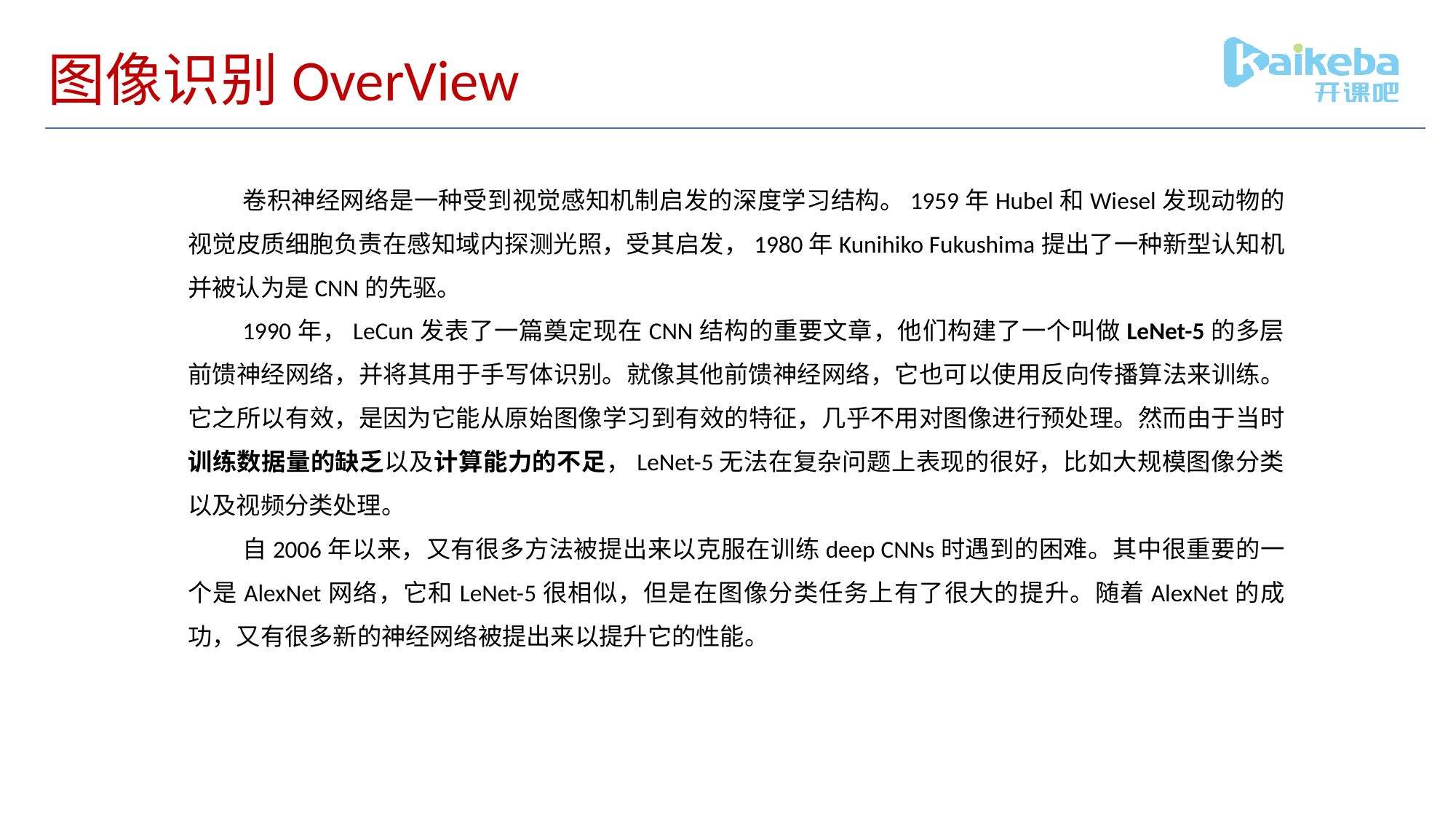

# 图像识别OverView
卷积神经网络是一种受到视觉感知机制启发的深度学习结构。1959年Hubel和Wiesel发现动物的视觉皮质细胞负责在感知域内探测光照，受其启发，1980年Kunihiko Fukushima提出了一种新型认知机并被认为是CNN的先驱。
1990年，LeCun发表了一篇奠定现在CNN结构的重要文章，他们构建了一个叫做LeNet-5的多层前馈神经网络，并将其用于手写体识别。就像其他前馈神经网络，它也可以使用反向传播算法来训练。它之所以有效，是因为它能从原始图像学习到有效的特征，几乎不用对图像进行预处理。然而由于当时训练数据量的缺乏以及计算能力的不足，LeNet-5无法在复杂问题上表现的很好，比如大规模图像分类以及视频分类处理。
自2006年以来，又有很多方法被提出来以克服在训练deep CNNs时遇到的困难。其中很重要的一个是AlexNet网络，它和LeNet-5很相似，但是在图像分类任务上有了很大的提升。随着AlexNet的成功，又有很多新的神经网络被提出来以提升它的性能。